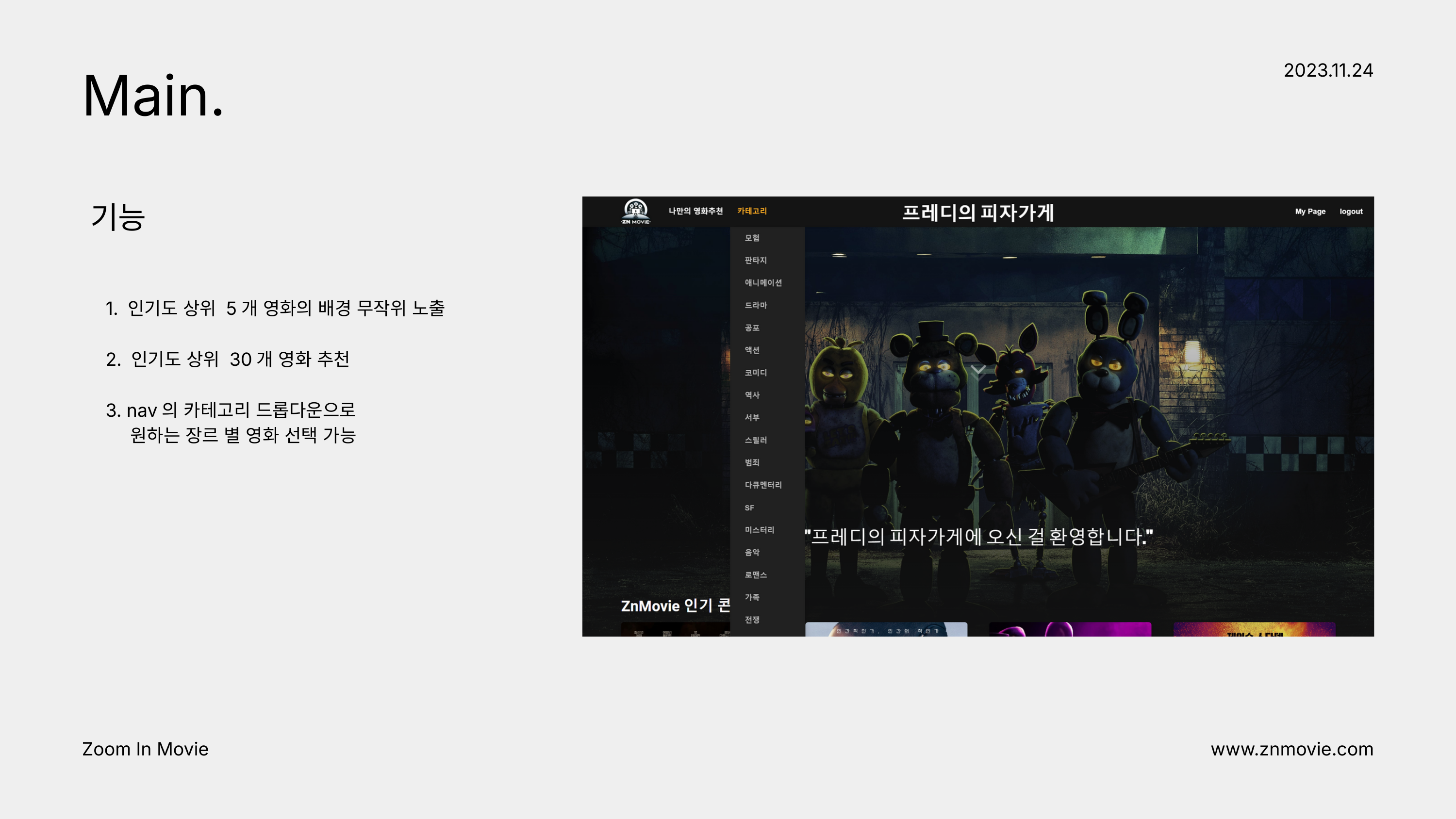

Main.
2023.11.24

기능

1. 인기도 상위 5개 영화의 배경 무작위 노출

   2. 인기도 상위 30개 영화 추천

   3. nav의 카테고리 드롭다운으로
       원하는 장르 별 영화 선택 가능
Zoom In Movie
www.znmovie.com